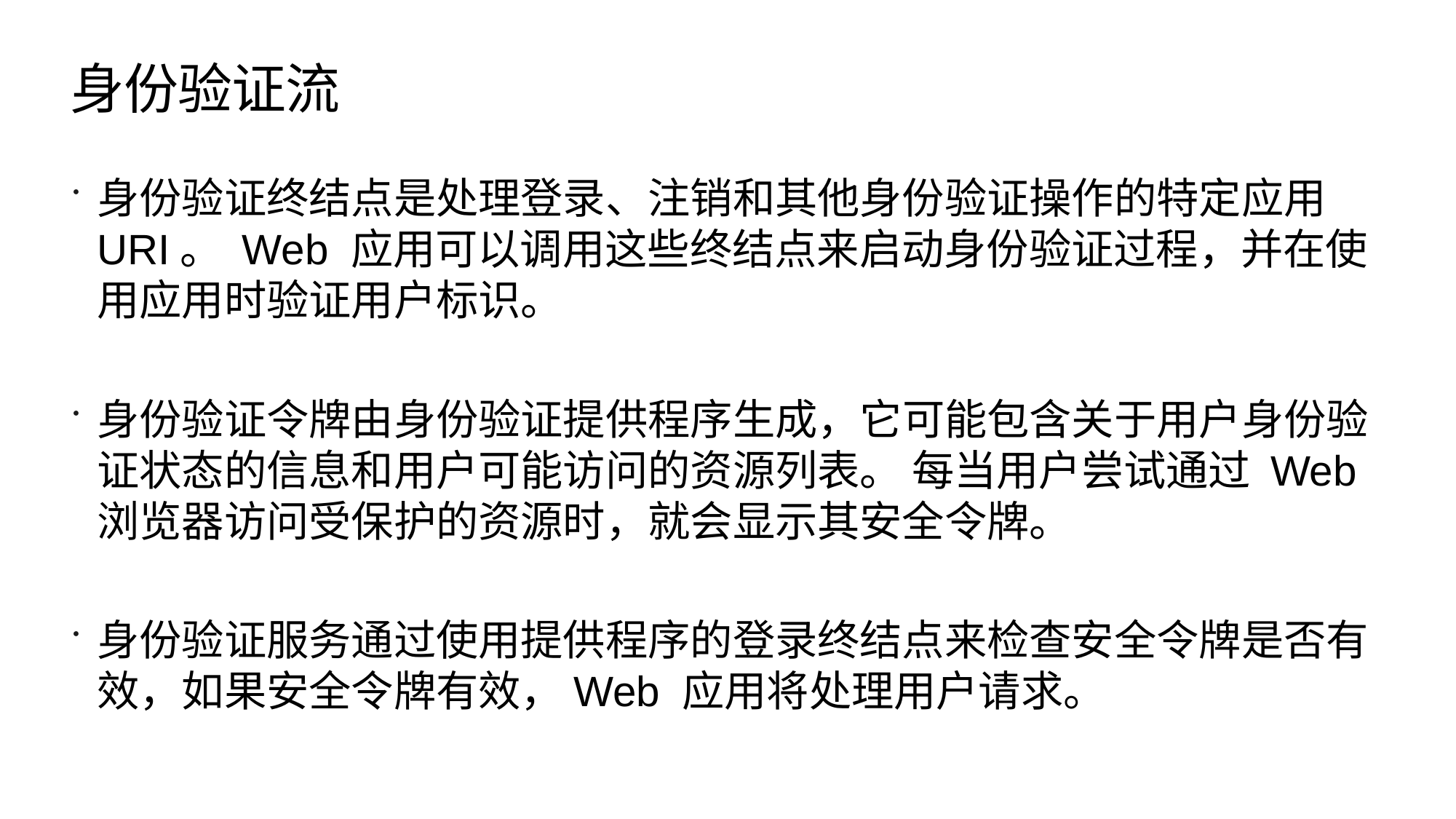

# 身份验证流
身份验证终结点是处理登录、注销和其他身份验证操作的特定应用 URI。 Web 应用可以调用这些终结点来启动身份验证过程，并在使用应用时验证用户标识。

身份验证令牌由身份验证提供程序生成，它可能包含关于用户身份验证状态的信息和用户可能访问的资源列表。 每当用户尝试通过 Web 浏览器访问受保护的资源时，就会显示其安全令牌。

身份验证服务通过使用提供程序的登录终结点来检查安全令牌是否有效，如果安全令牌有效，Web 应用将处理用户请求。